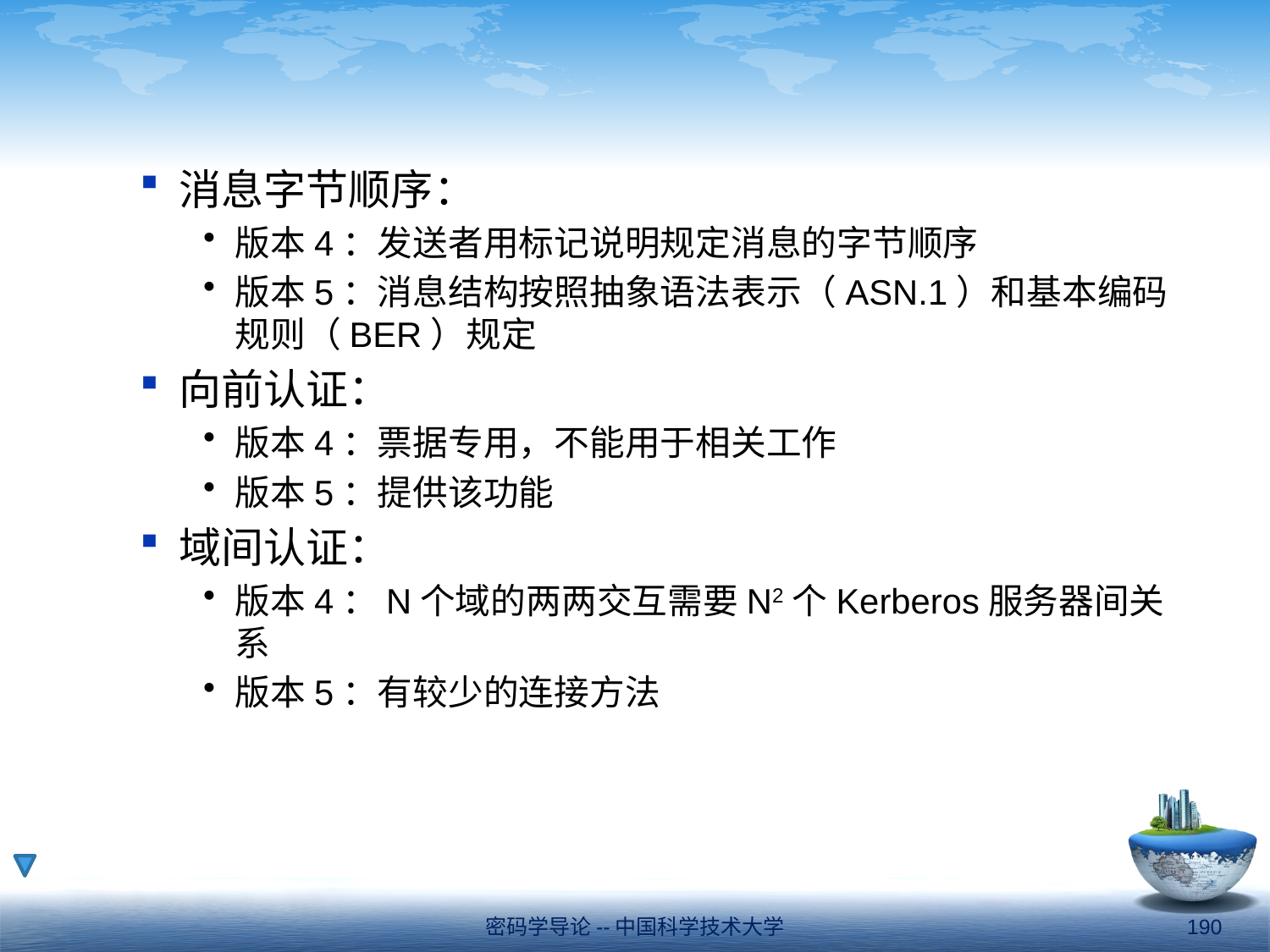

#
消息字节顺序：
版本4：发送者用标记说明规定消息的字节顺序
版本5：消息结构按照抽象语法表示（ASN.1）和基本编码规则（BER）规定
向前认证：
版本4：票据专用，不能用于相关工作
版本5：提供该功能
域间认证：
版本4：N个域的两两交互需要N2个Kerberos服务器间关系
版本5：有较少的连接方法

密码学导论--中国科学技术大学
190